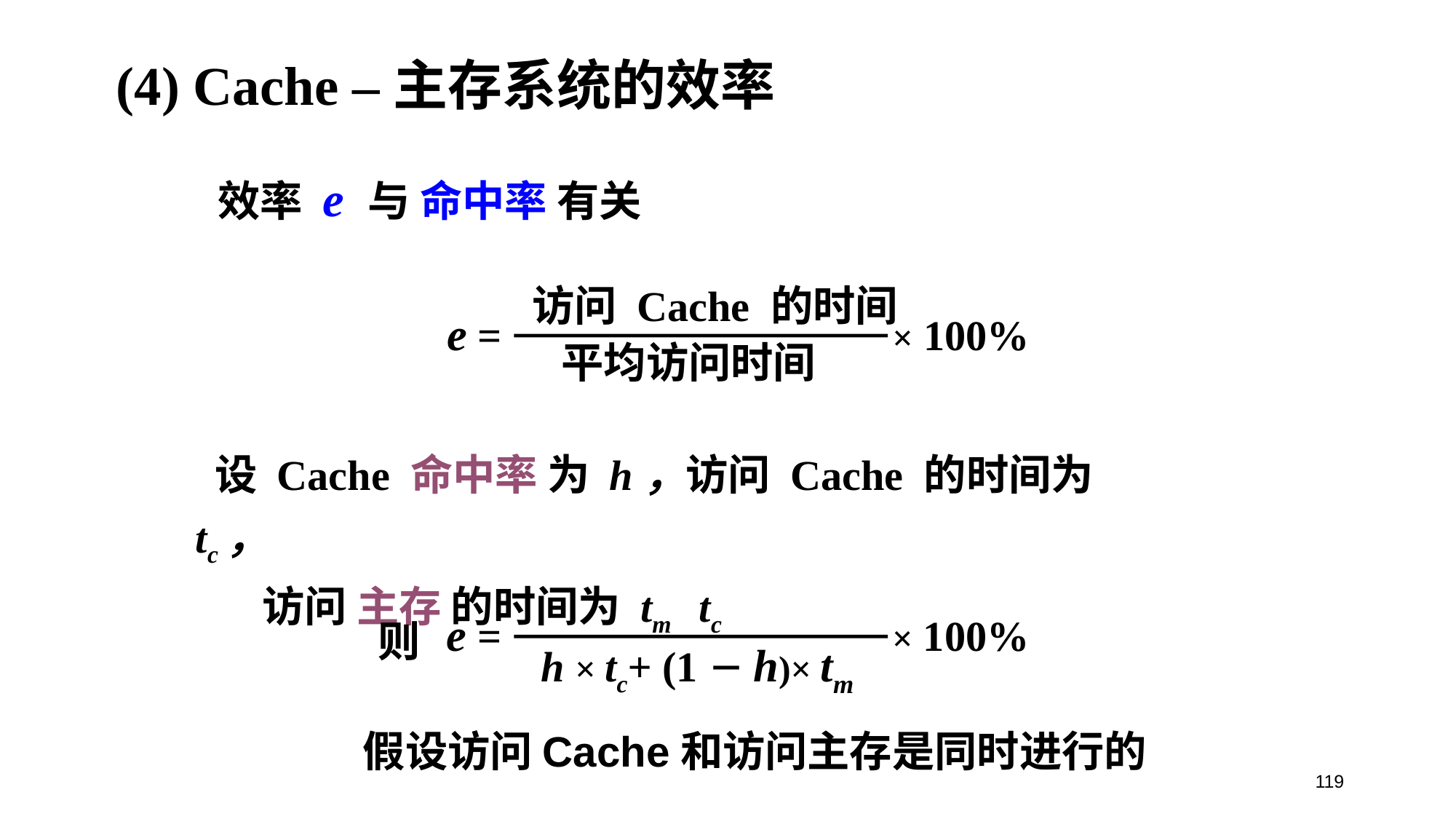

(4) Cache –主存系统的效率
效率 e 与 命中率 有关

         访问 Cache 的时间
  e =                                     × 100%
            平均访问时间

   设 Cache 命中率 为 h，访问 Cache 的时间为 tc  ，
          访问 主存 的时间为 tm

                         tc

  e =                                     × 100%
          h × tc+ (1－h)× tm

则
假设访问Cache和访问主存是同时进行的
119